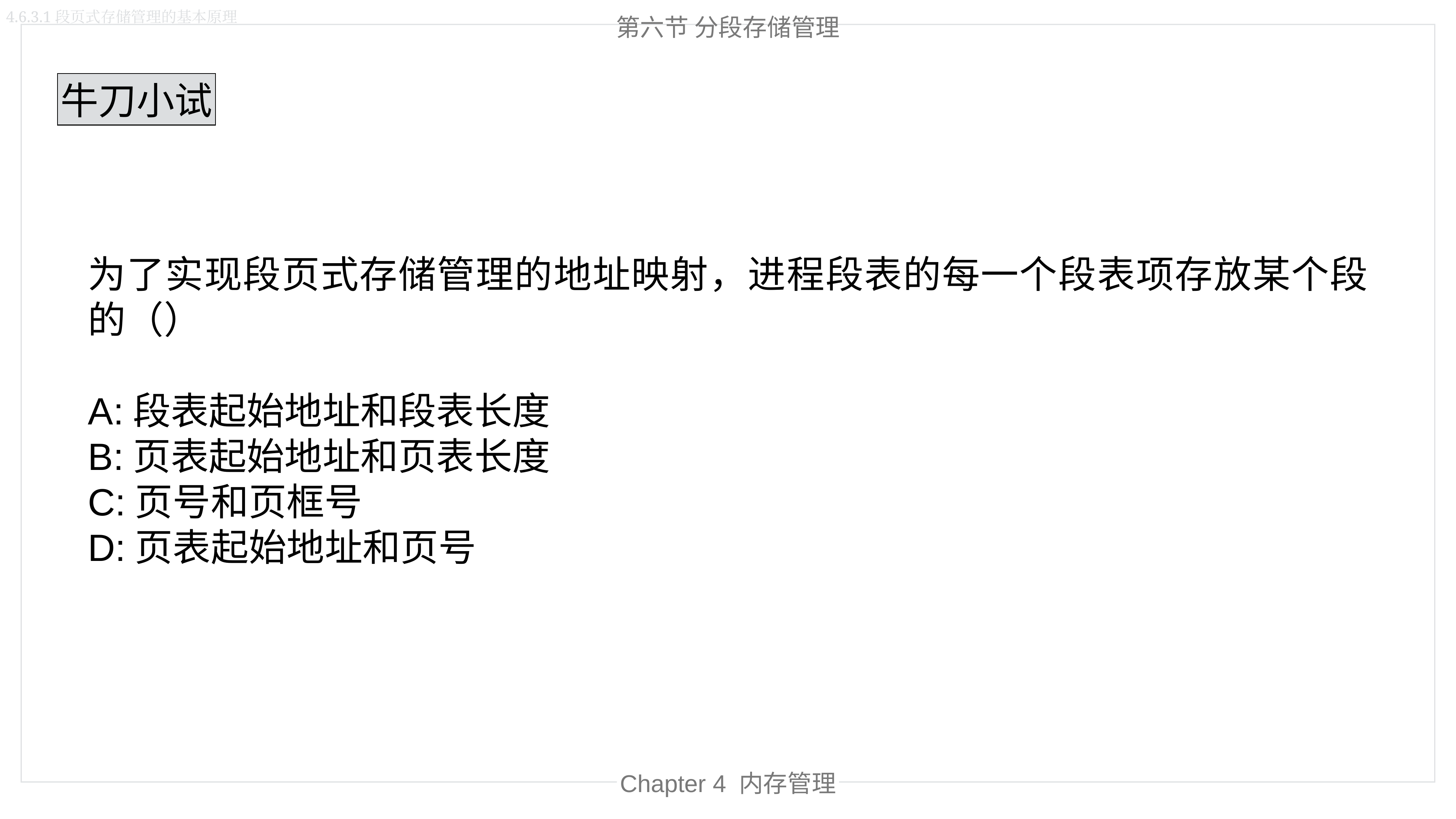

4.6.3.1段页式存储管理的基本原理
第六节 分段存储管理

牛刀小试
为了实现段页式存储管理的地址映射，进程段表的每一个段表项存放某个段的（）

A:段表起始地址和段表长度
B:页表起始地址和页表长度
C:页号和页框号
D:页表起始地址和页号
Chapter 4 内存管理